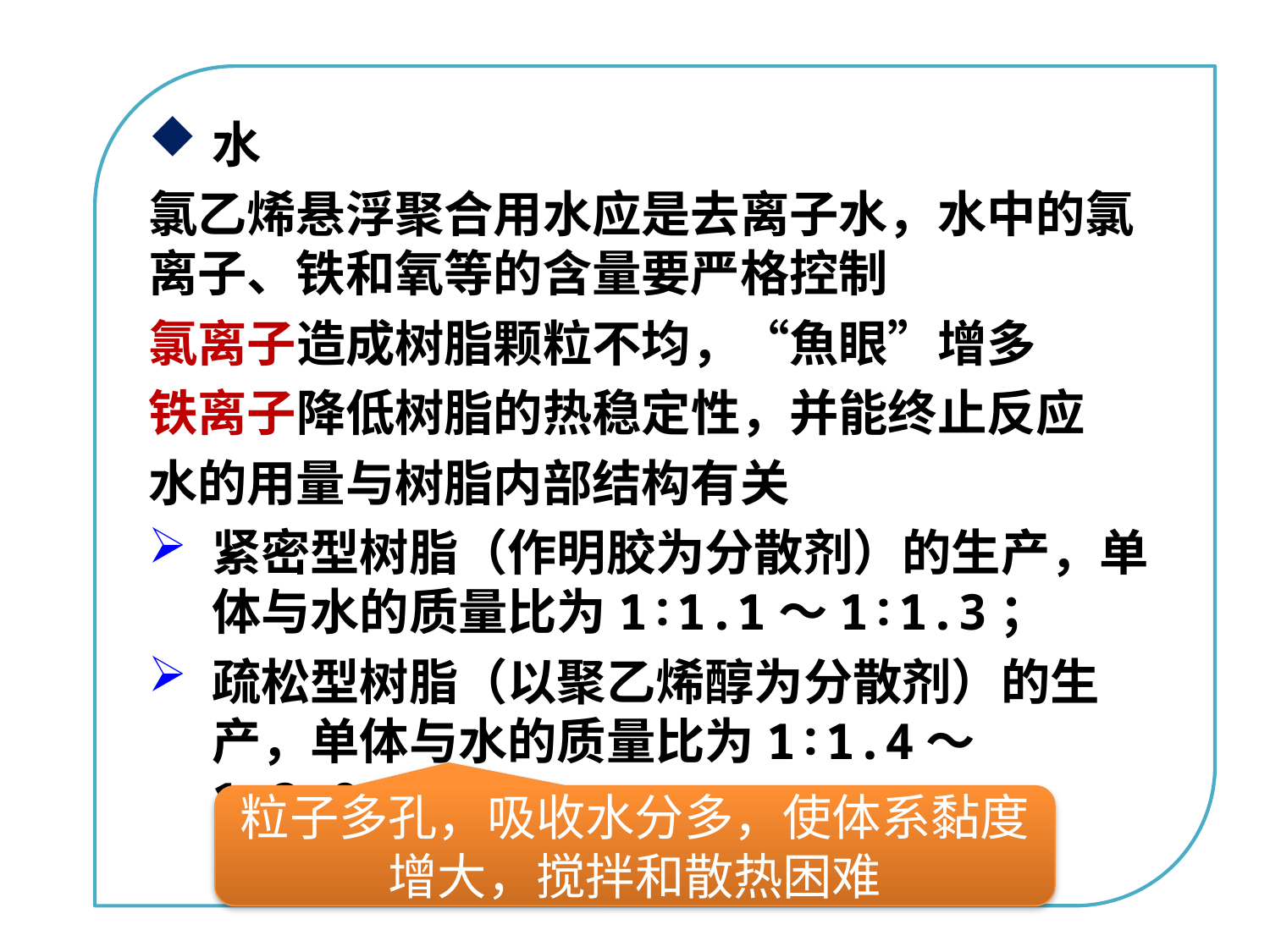

水
氯乙烯悬浮聚合用水应是去离子水，水中的氯离子、铁和氧等的含量要严格控制
氯离子造成树脂颗粒不均，“魚眼”增多
铁离子降低树脂的热稳定性，并能终止反应
水的用量与树脂内部结构有关
紧密型树脂（作明胶为分散剂）的生产，单体与水的质量比为1∶1.1～1∶1.3；
疏松型树脂（以聚乙烯醇为分散剂）的生产，单体与水的质量比为1∶1.4～1∶2.0。
点击添加文本
点击添加文本
点击添加文本
点击添加文本
粒子多孔，吸收水分多，使体系黏度增大，搅拌和散热困难